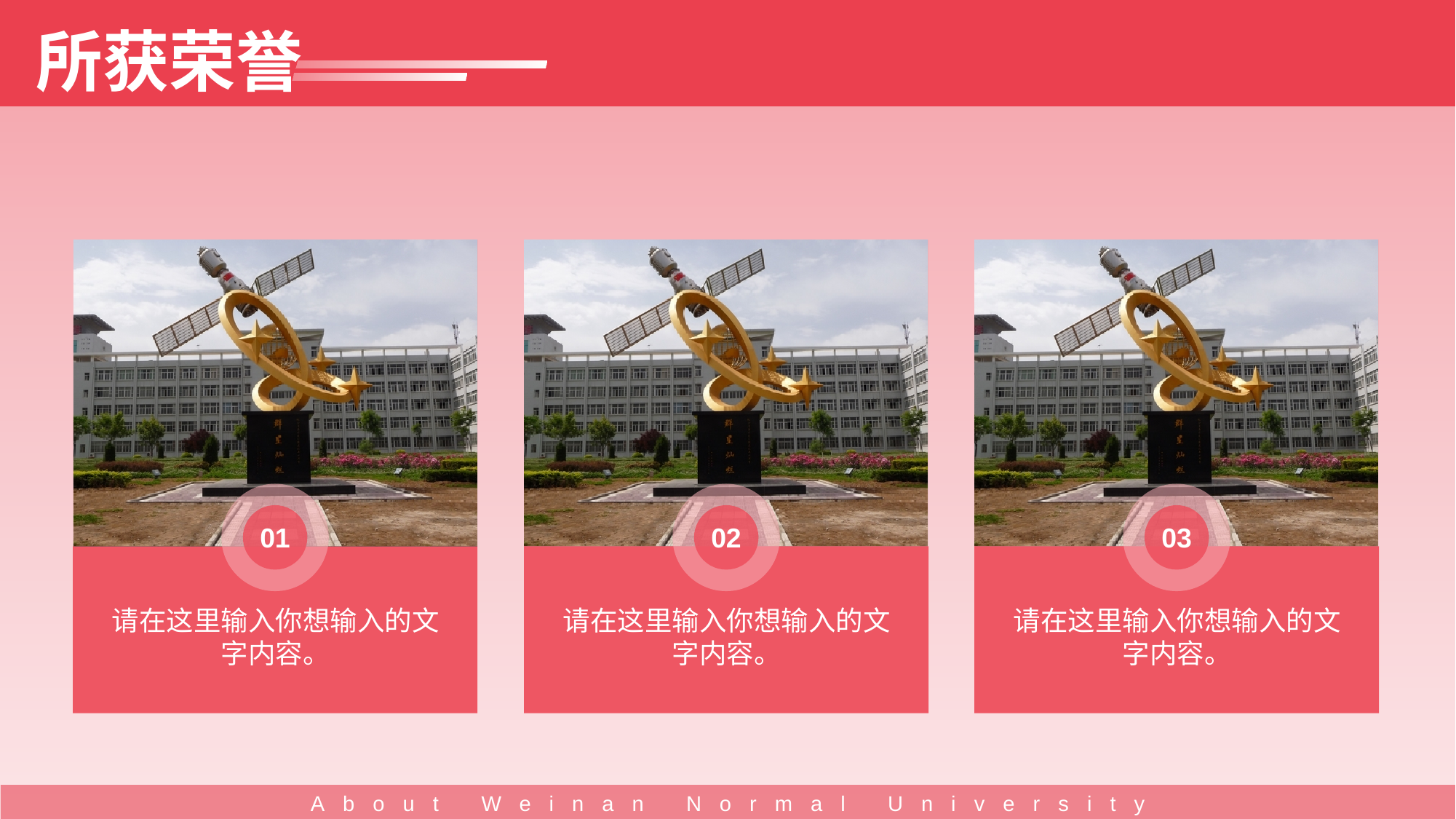

所获荣誉

02

请在这里输入你想输入的文字内容。

03

请在这里输入你想输入的文字内容。

01

请在这里输入你想输入的文字内容。

About Weinan Normal University